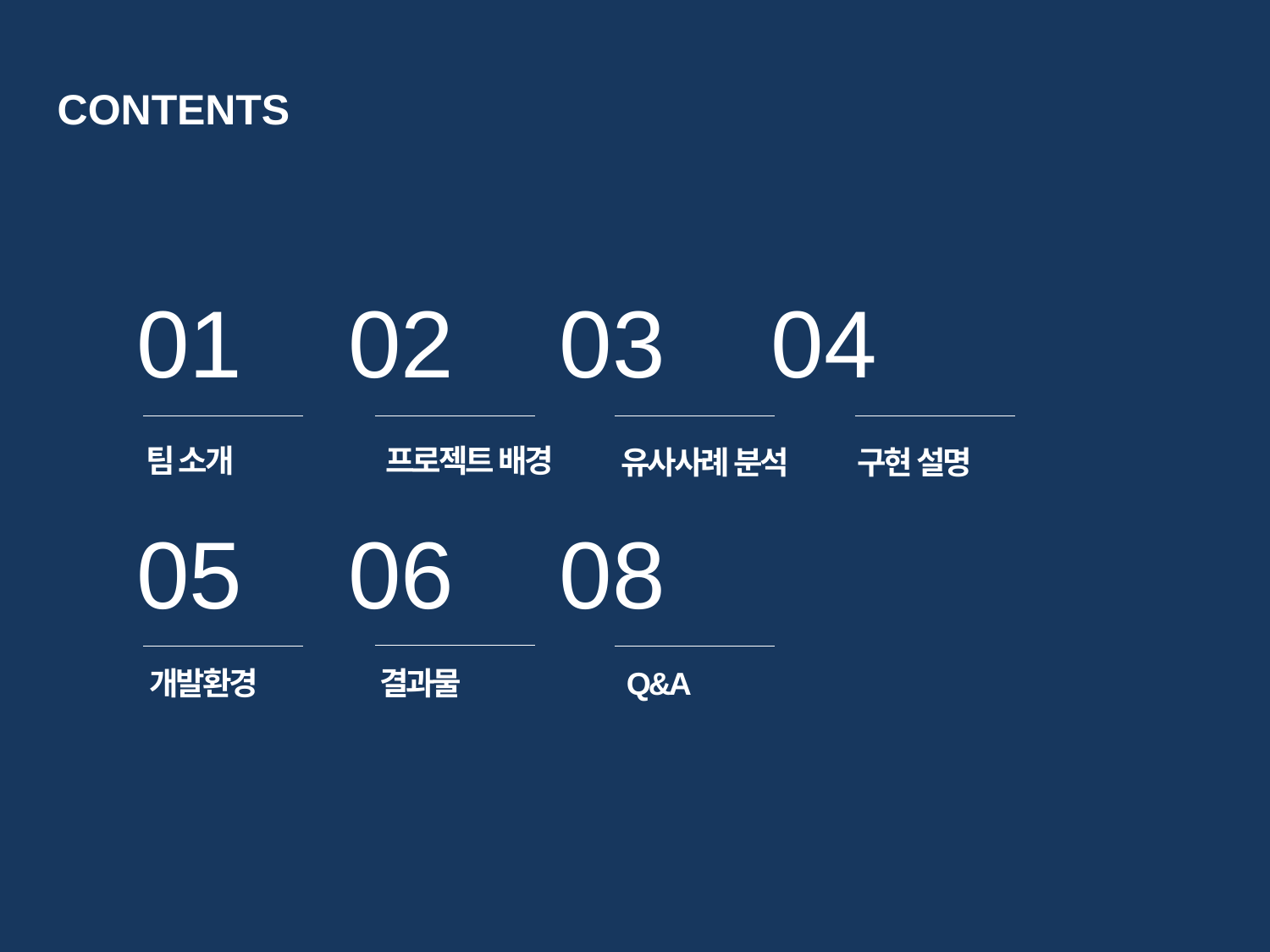

CONTENTS
01    02    03    04
팀 소개
프로젝트 배경
유사사례 분석
구현 설명
05    06    08

개발환경
결과물
 Q&A